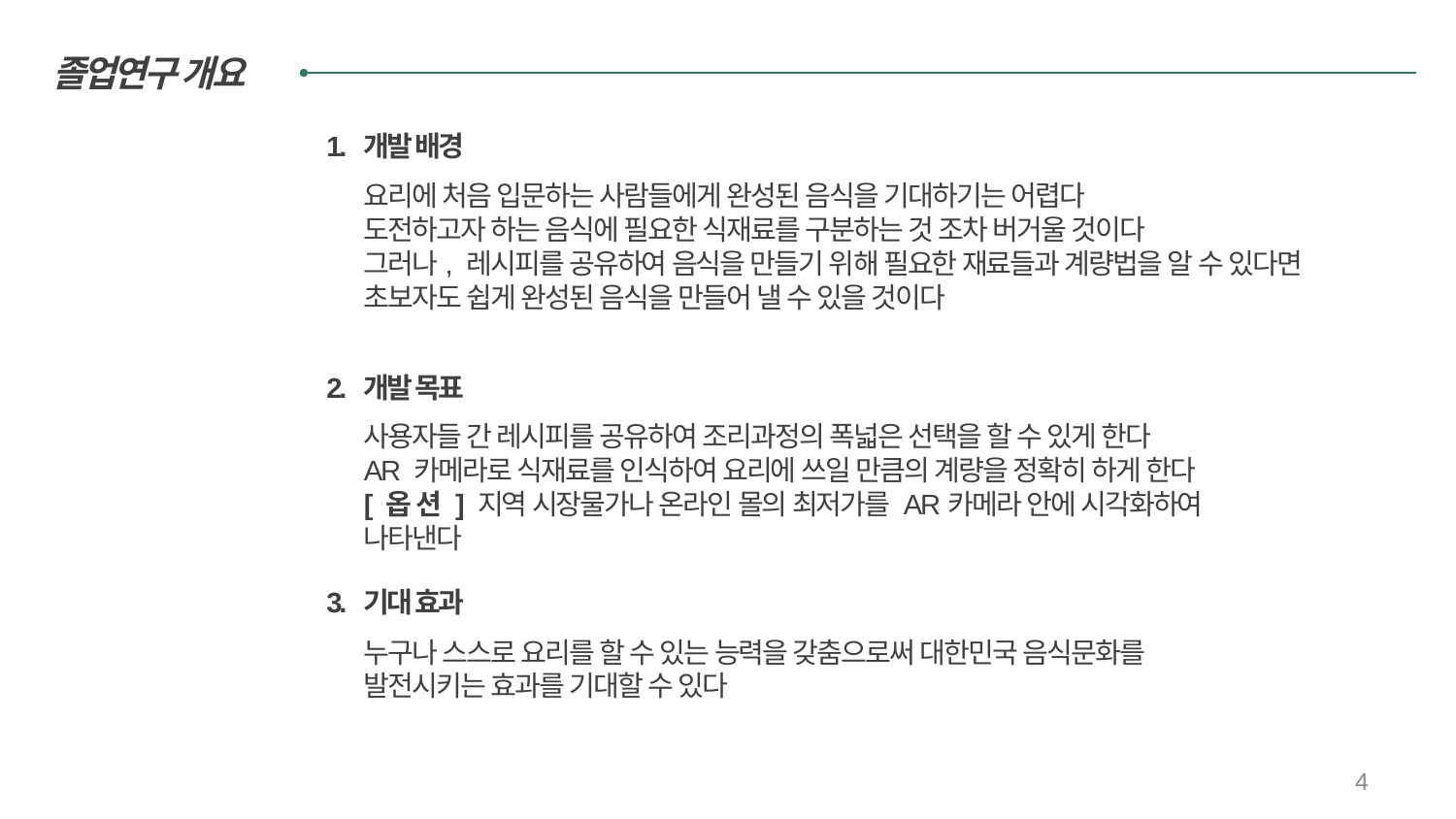

졸업연구 개요
1.  개발 배경
요리에 처음 입문하는 사람들에게 완성된 음식을 기대하기는 어렵다
도전하고자 하는 음식에 필요한 식재료를 구분하는 것 조차 버거울 것이다
그러나, 레시피를 공유하여 음식을 만들기 위해 필요한 재료들과 계량법을 알 수 있다면
초보자도 쉽게 완성된 음식을 만들어 낼 수 있을 것이다
2.  개발 목표
사용자들 간 레시피를 공유하여 조리과정의 폭넓은 선택을 할 수 있게 한다
AR 카메라로 식재료를 인식하여 요리에 쓰일 만큼의 계량을 정확히 하게 한다
[ 옵 션 ] 지역 시장물가나 온라인 몰의 최저가를 AR카메라 안에 시각화하여  나타낸다
3.  기대 효과
누구나 스스로 요리를 할 수 있는 능력을 갖춤으로써 대한민국 음식문화를
발전시키는 효과를 기대할 수 있다
4